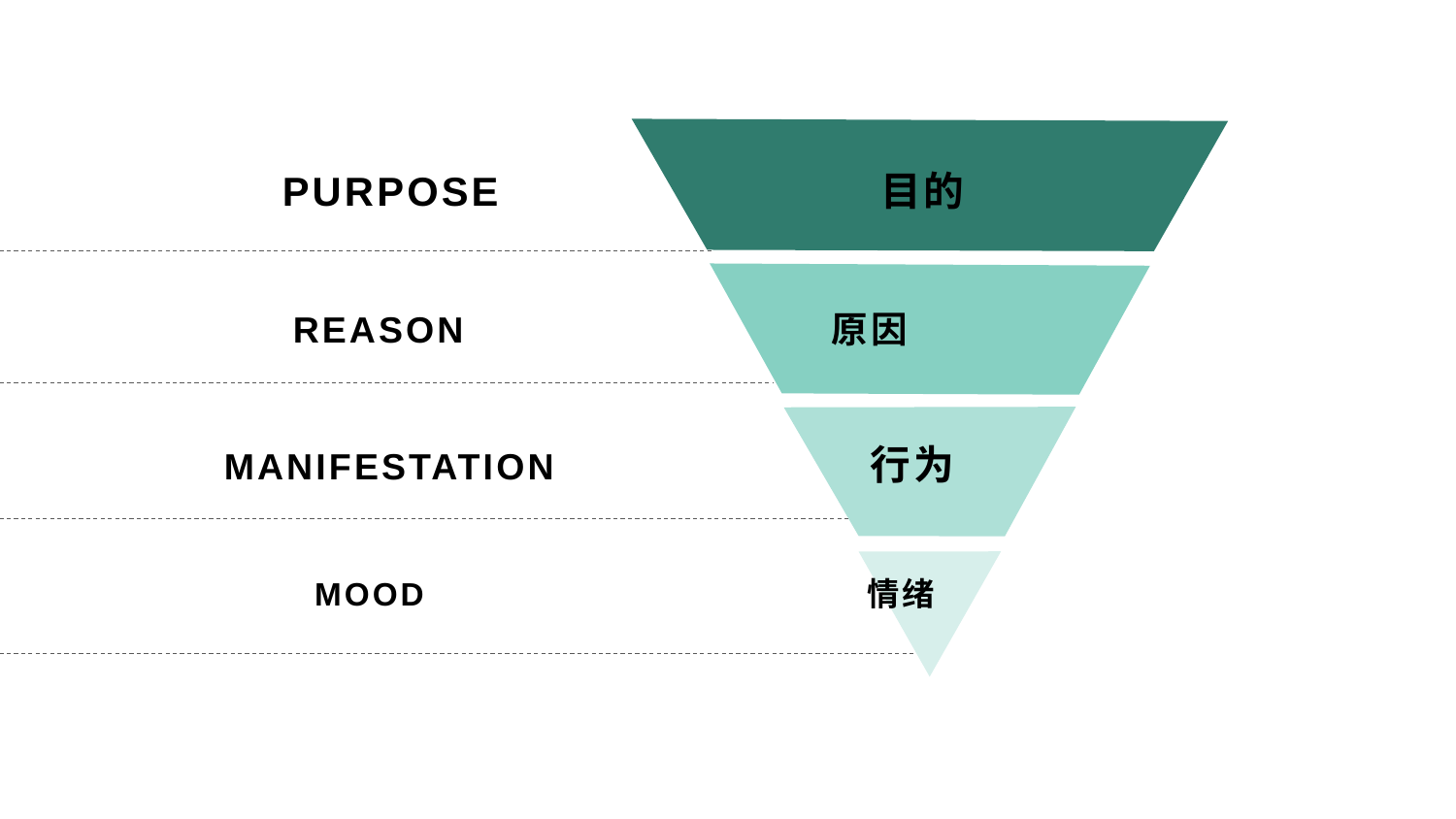

PURPOSE                          目的
添加标题

REASON                           原因
添加标题

MANIFESTATION                       行为
添加标题
    MOOD                                    情绪

添加标题